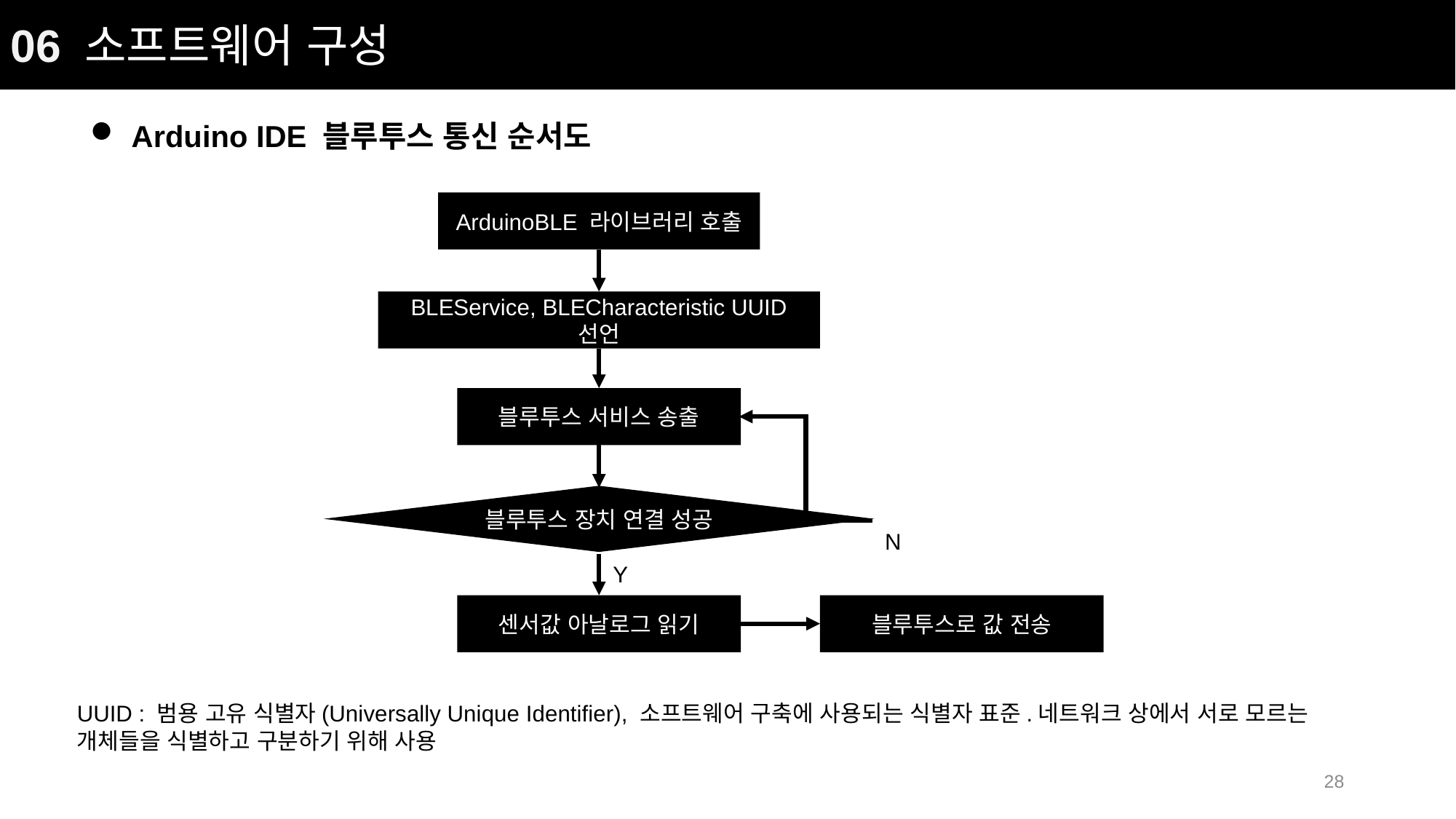

06 소프트웨어 구성
Arduino IDE 블루투스 통신 순서도
ArduinoBLE 라이브러리 호출
BLEService, BLECharacteristic UUID 선언
블루투스 서비스 송출
블루투스 장치 연결 성공
N
Y
센서값 아날로그 읽기
블루투스로 값 전송
UUID : 범용 고유 식별자(Universally Unique Identifier), 소프트웨어 구축에 사용되는 식별자 표준.네트워크 상에서 서로 모르는 개체들을 식별하고 구분하기 위해 사용
28